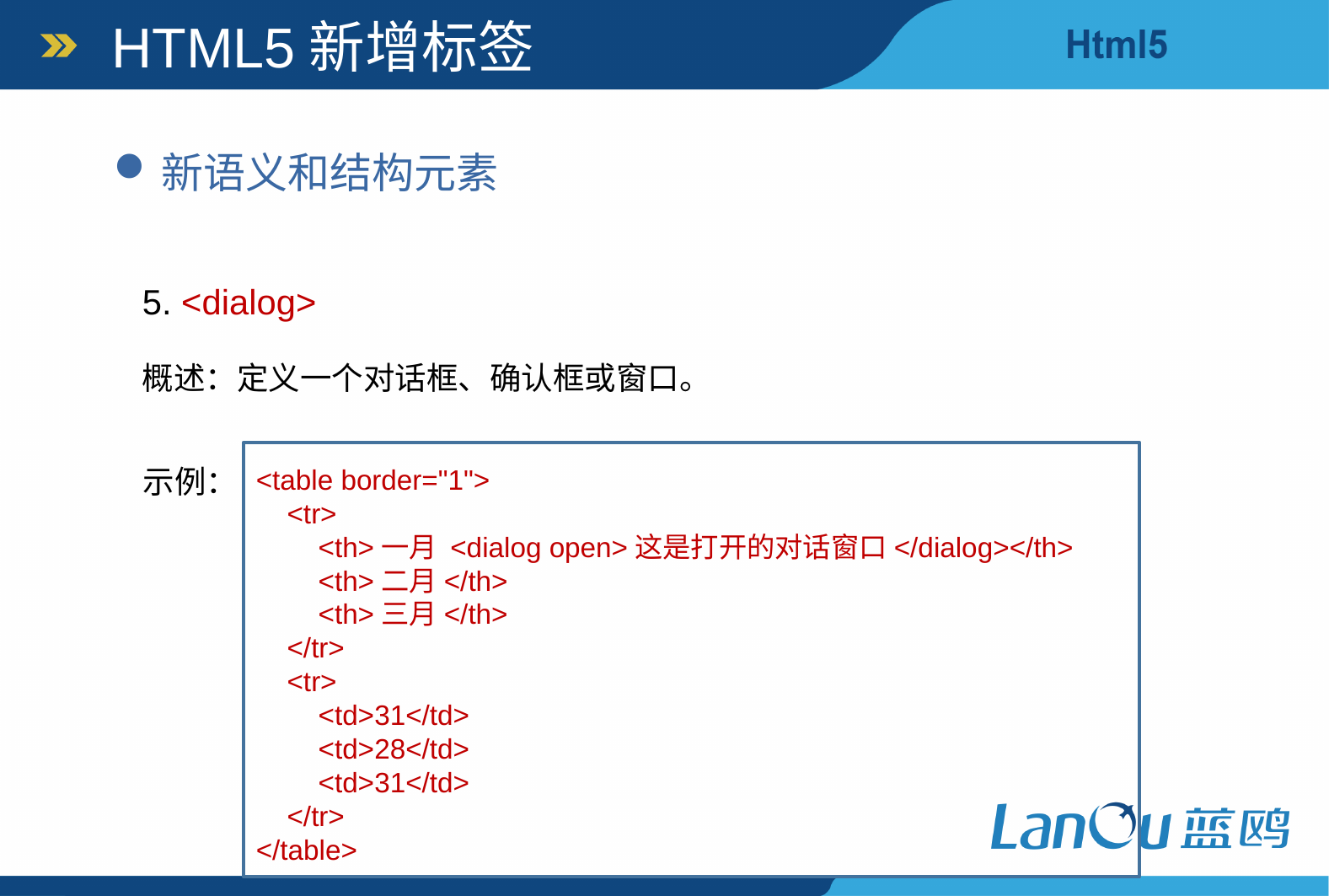

HTML5新增标签
新语义和结构元素

5. <dialog>
概述：定义一个对话框、确认框或窗口。

示例：
<table border="1">
    <tr>
        <th>一月 <dialog open>这是打开的对话窗口</dialog></th>
        <th>二月</th>
        <th>三月</th>
    </tr>
    <tr>
        <td>31</td>
        <td>28</td>
        <td>31</td>
    </tr>
</table>